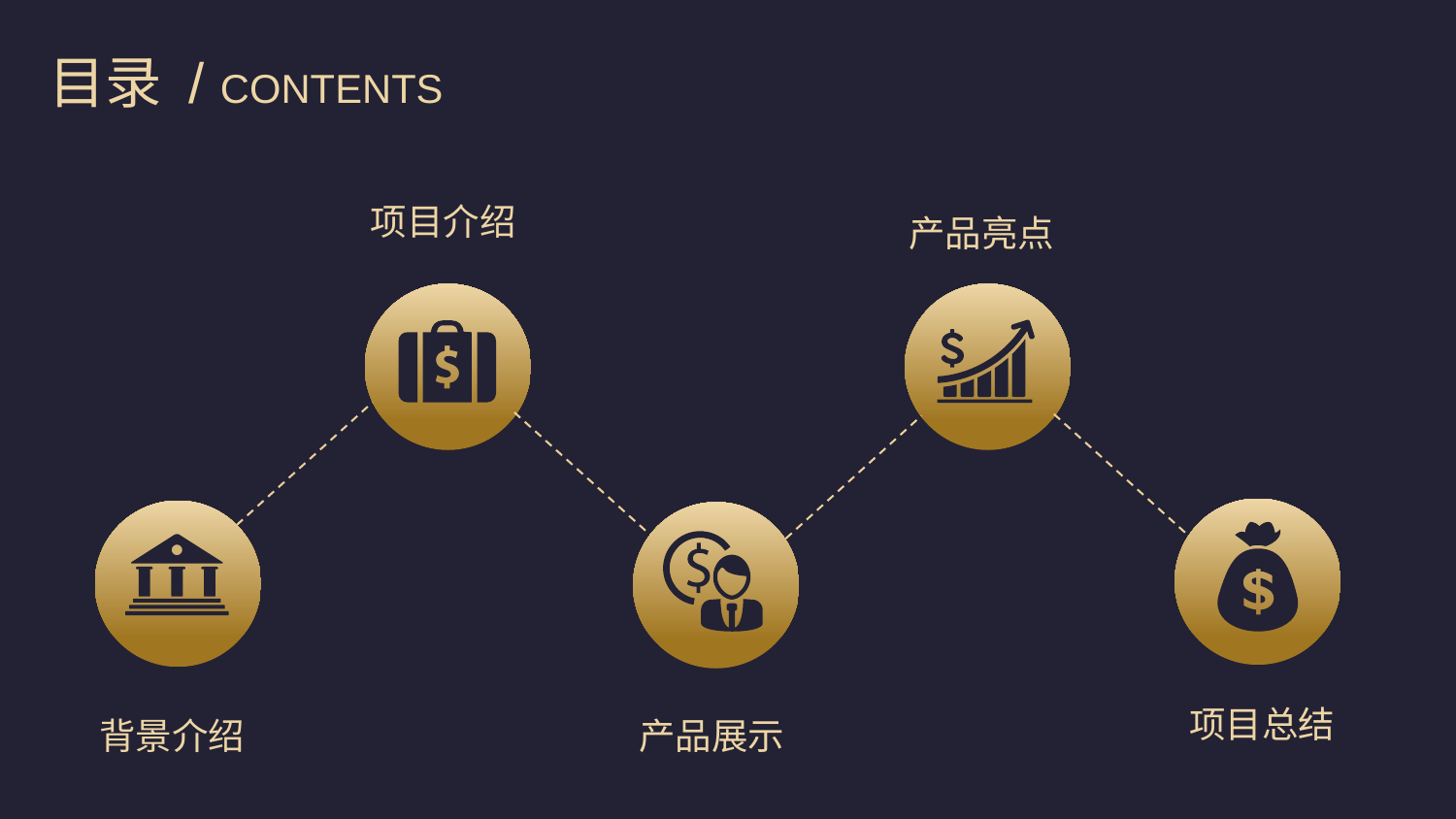

目录 / CONTENTS
项目介绍
产品亮点

项目总结
背景介绍
产品展示